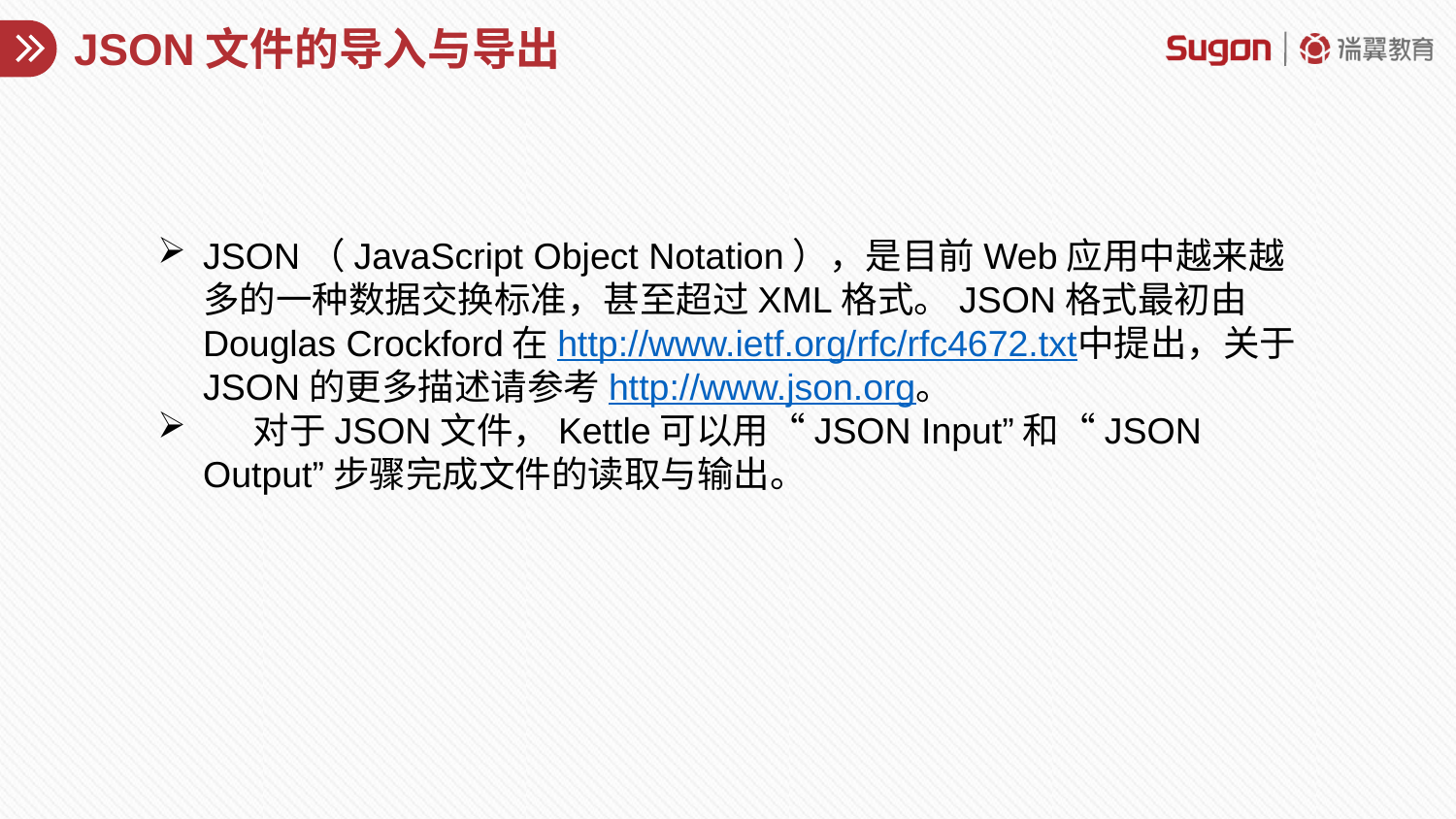

# JSON文件的导入与导出
JSON（JavaScript Object Notation），是目前Web应用中越来越多的一种数据交换标准，甚至超过XML格式。JSON格式最初由Douglas Crockford在http://www.ietf.org/rfc/rfc4672.txt中提出，关于JSON的更多描述请参考http://www.json.org。
     对于JSON文件，Kettle可以用“JSON Input”和“JSON Output”步骤完成文件的读取与输出。